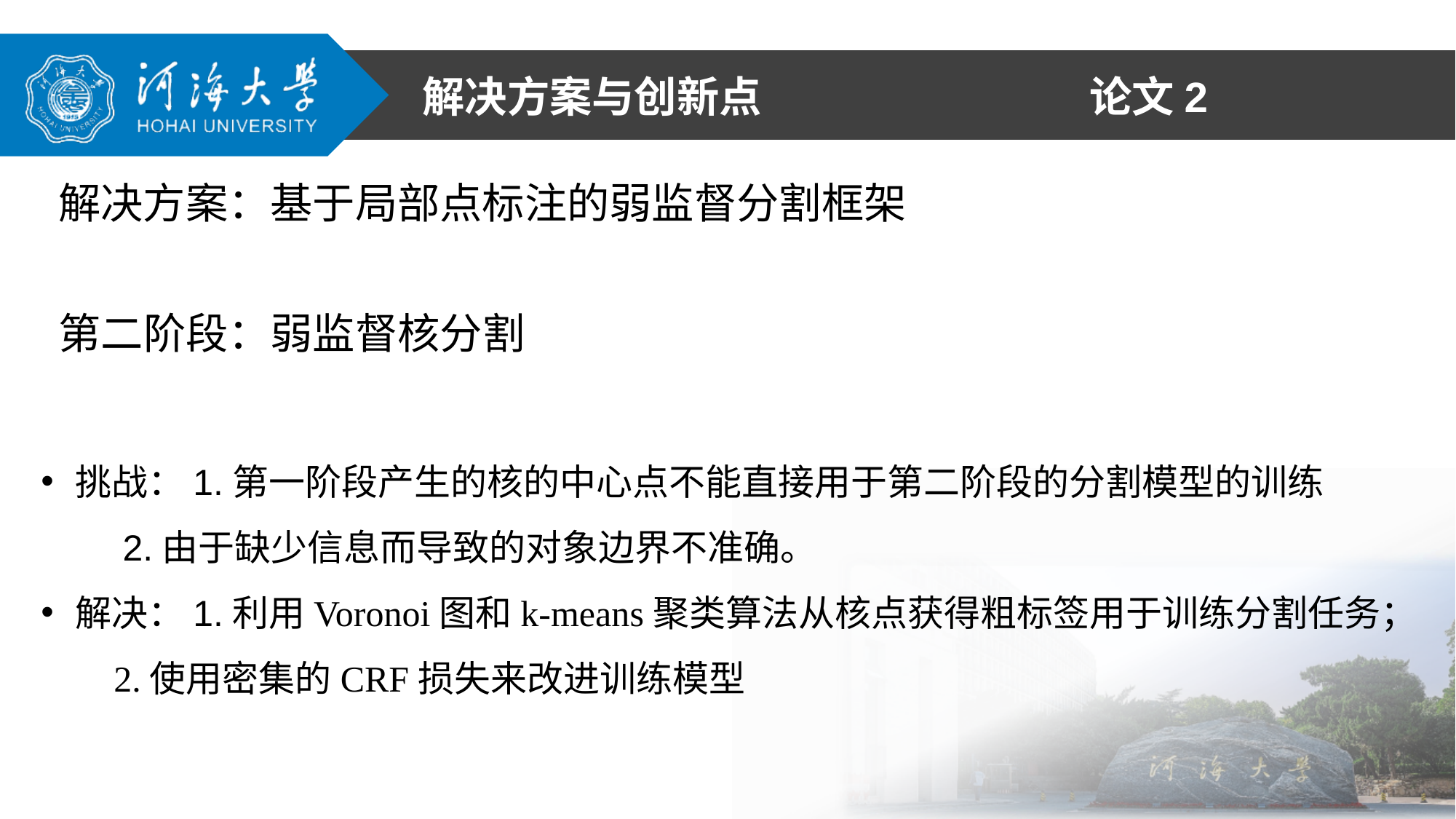

论文2
解决方案与创新点
解决方案：基于局部点标注的弱监督分割框架
第二阶段：弱监督核分割
挑战：1.第一阶段产生的核的中心点不能直接用于第二阶段的分割模型的训练
        2.由于缺少信息而导致的对象边界不准确。
解决：1.利用Voronoi图和k-means聚类算法从核点获得粗标签用于训练分割任务；
        2.使用密集的CRF损失来改进训练模型